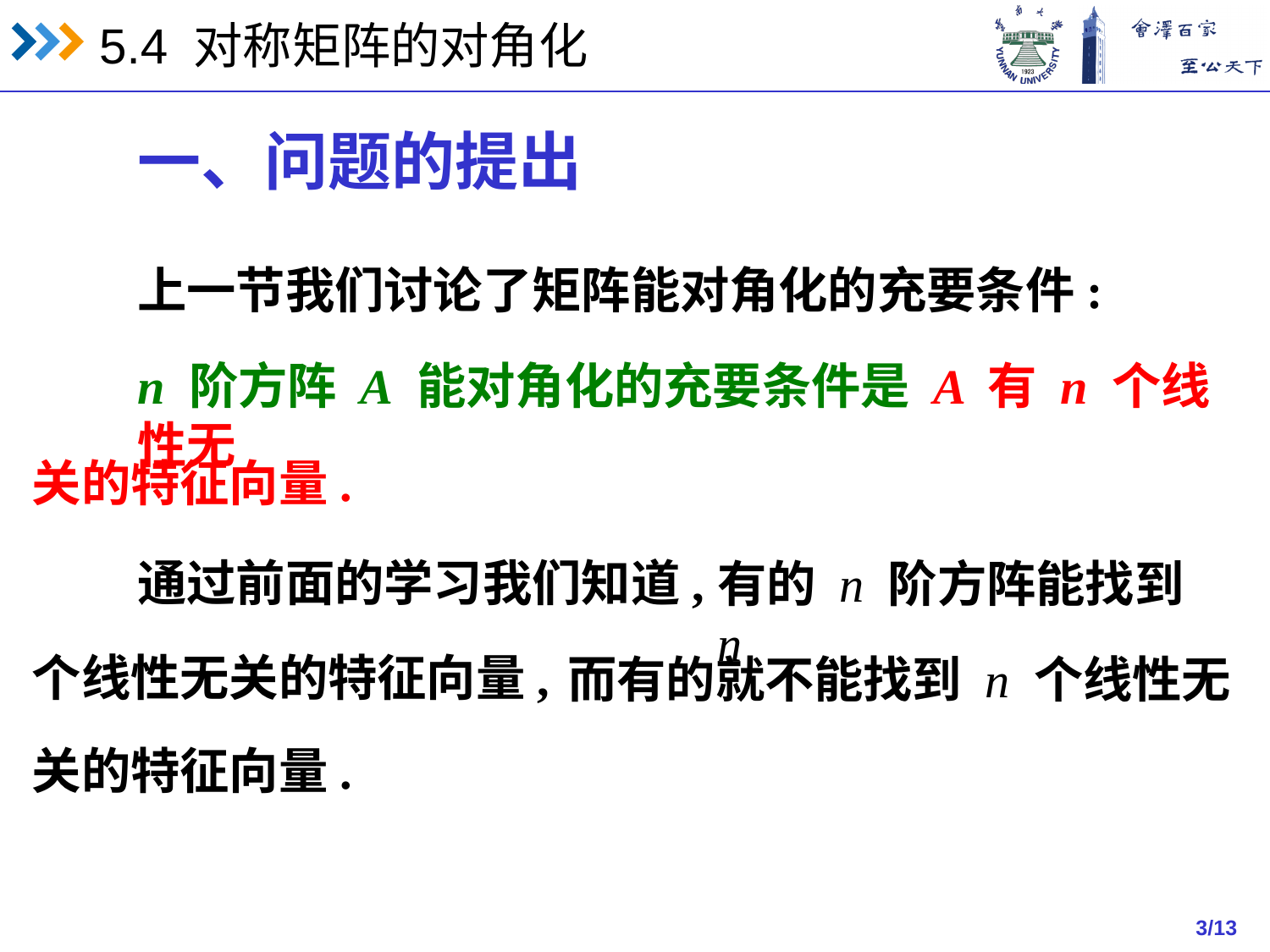

一、问题的提出
上一节我们讨论了矩阵能对角化的充要条件:
n 阶方阵 A 能对角化的充要条件是 A 有 n 个线性无
关的特征向量.
通过前面的学习我们知道,
有的 n 阶方阵能找到  n
个线性无关的特征向量,
而有的就不能找到 n 个线性无
关的特征向量.